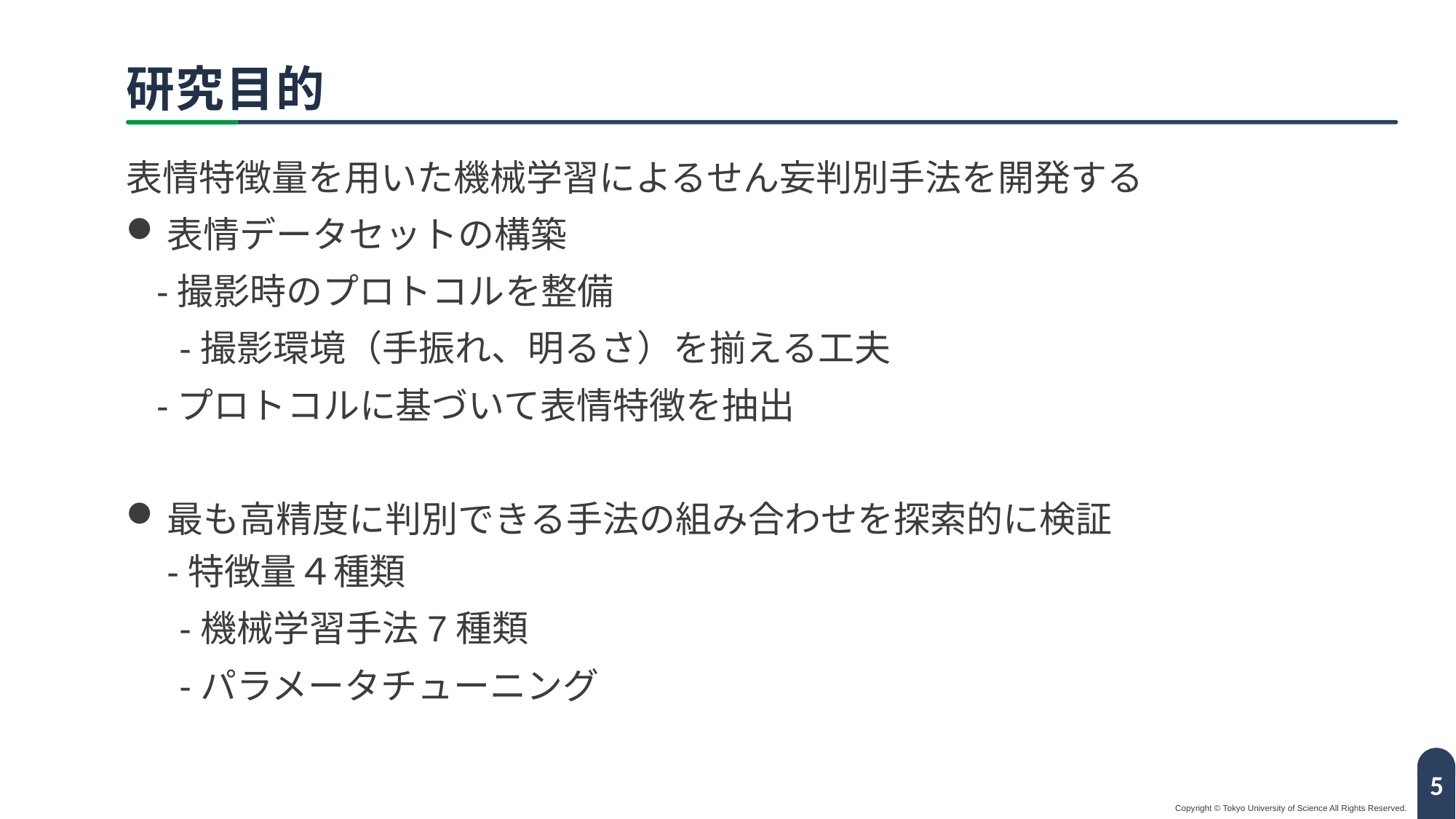

# 研究目的
表情特徴量を用いた機械学習によるせん妄判別手法を開発する
表情データセットの構築
   -撮影時のプロトコルを整備
　 -撮影環境（手振れ、明るさ）を揃える工夫
   -プロトコルに基づいて表情特徴を抽出

最も高精度に判別できる手法の組み合わせを探索的に検証
-特徴量４種類
　 -機械学習手法7種類
　 -パラメータチューニング